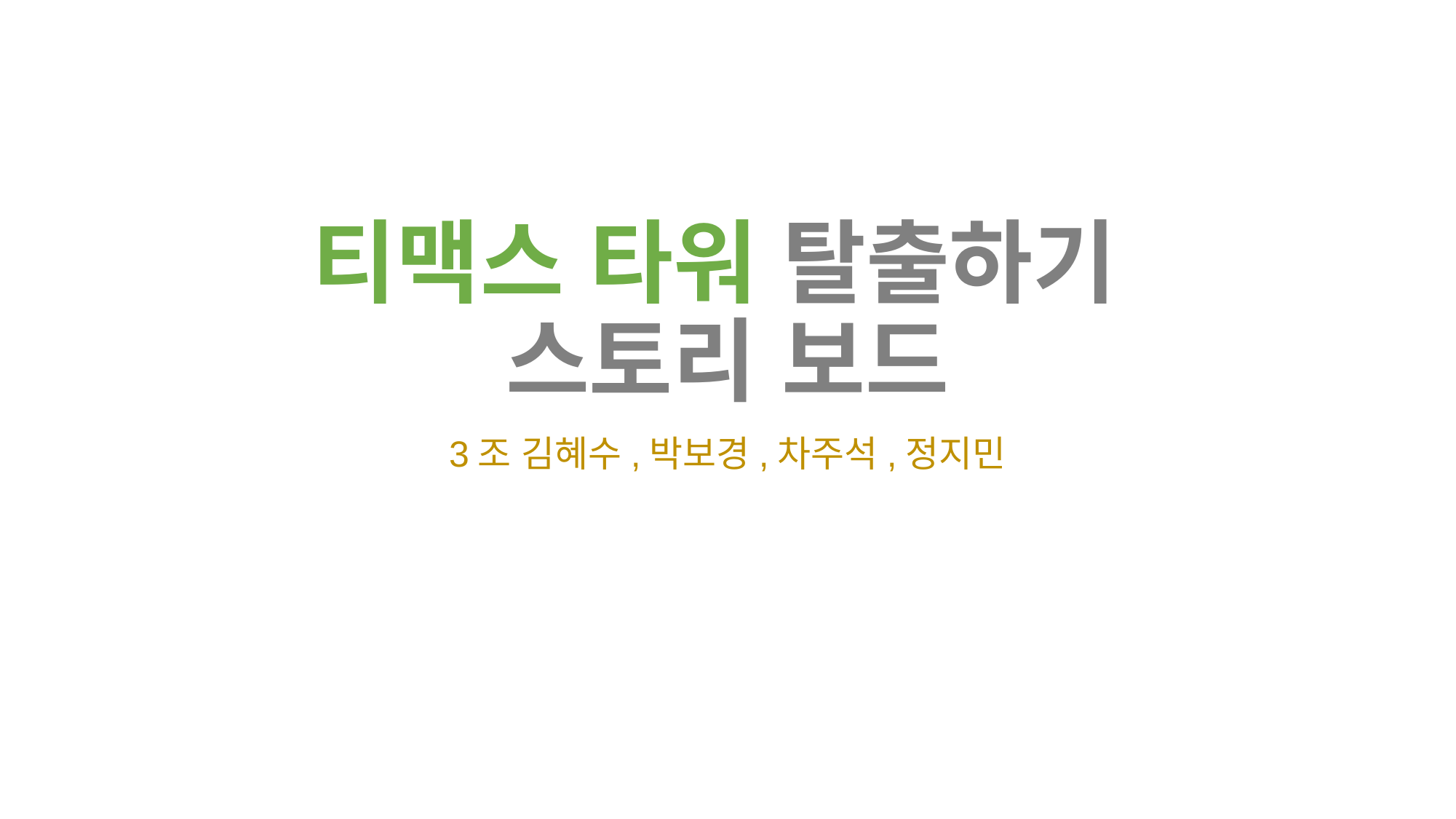

# 티맥스 타워 탈출하기 스토리 보드
3조 김혜수,박보경,차주석,정지민